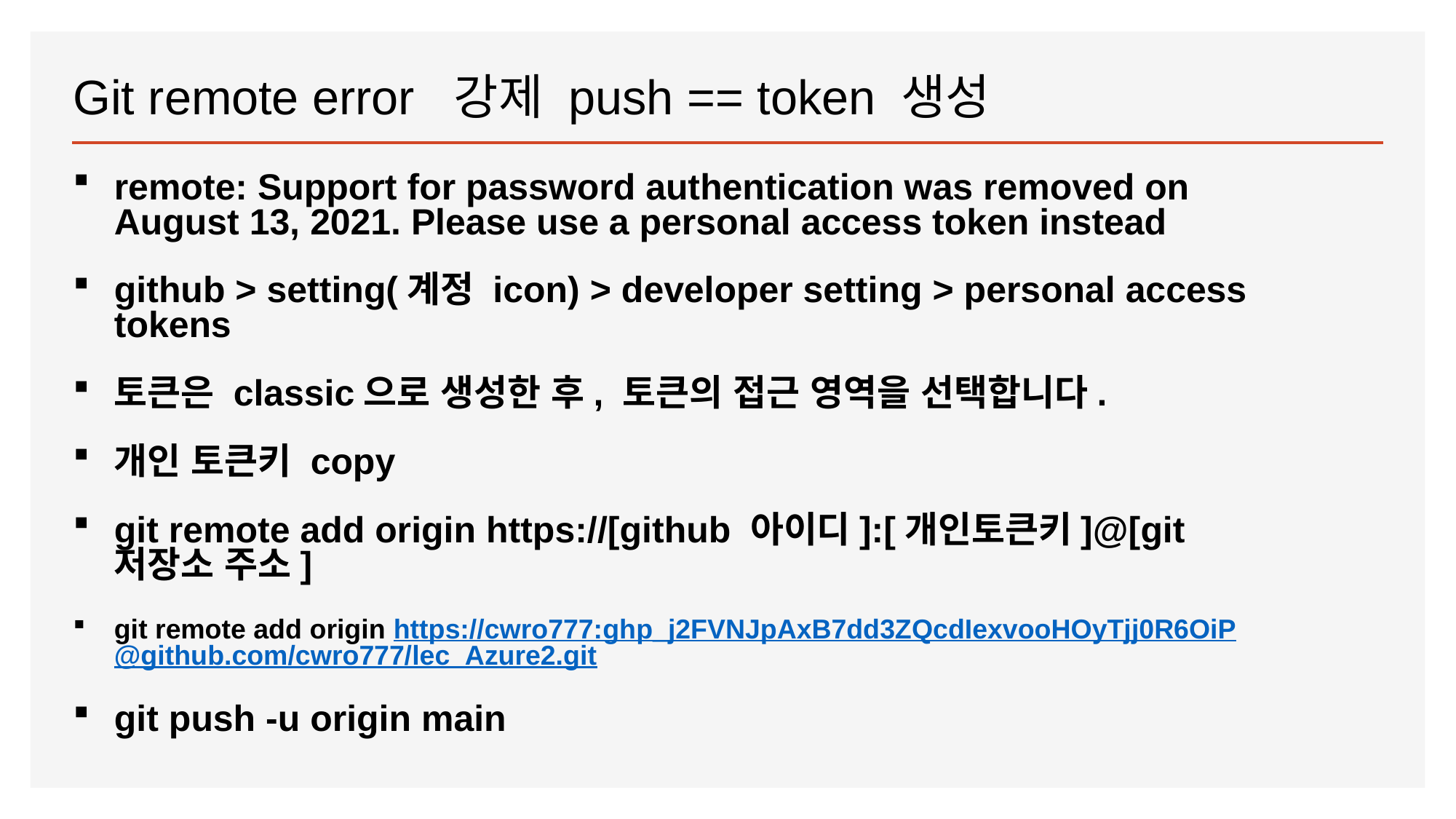

# Git remote error  강제 push == token 생성
remote: Support for password authentication was removed on August 13, 2021. Please use a personal access token instead
github > setting(계정 icon) > developer setting > personal access tokens
토큰은 classic으로 생성한 후, 토큰의 접근 영역을 선택합니다.
개인 토큰키 copy
git remote add origin https://[github 아이디]:[개인토큰키]@[git 저장소 주소]
git remote add origin https://cwro777: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@github.com/cwro777/lec_Azure2.git
git push -u origin main